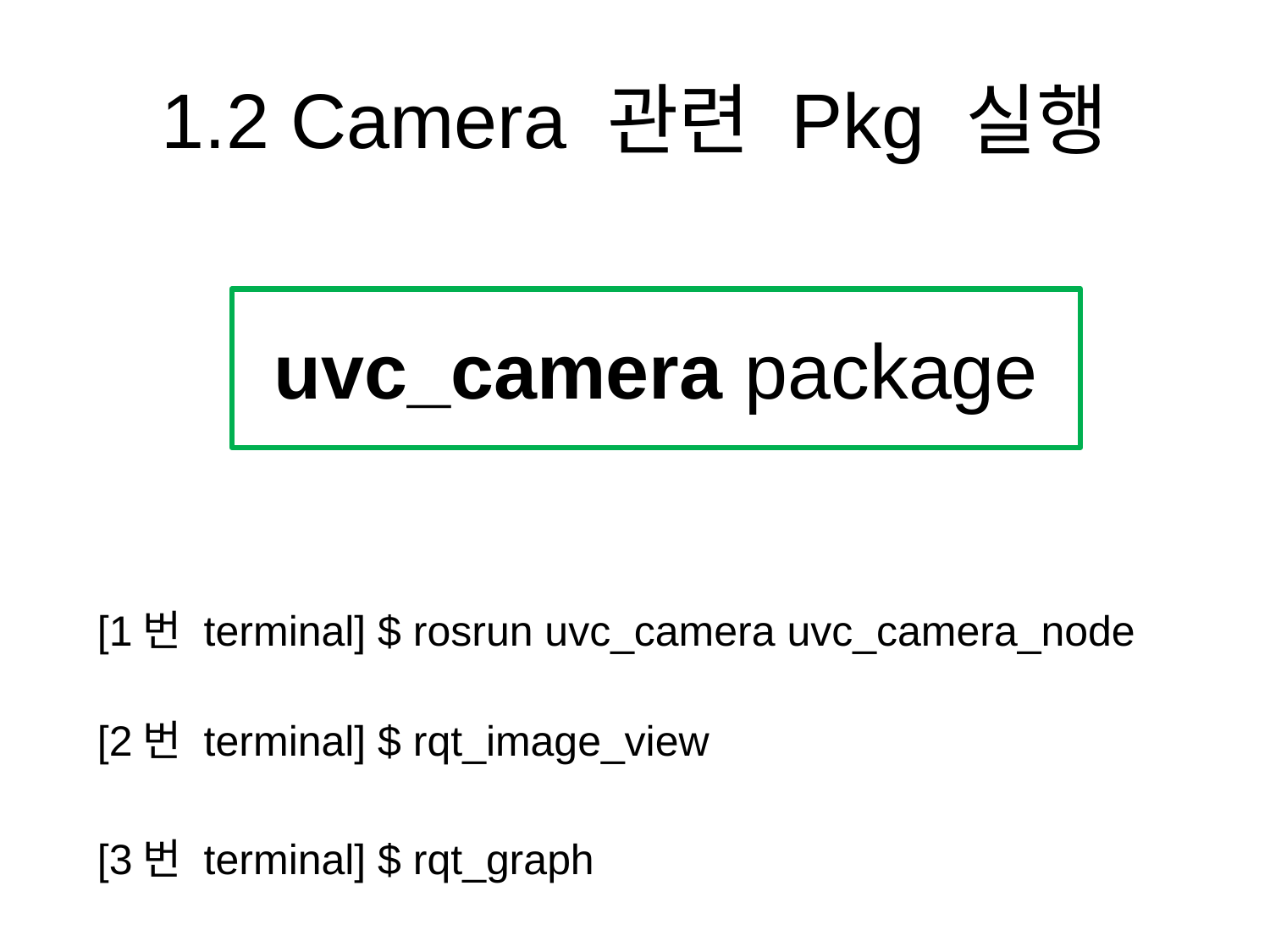

# 1.2 Camera 관련 Pkg 실행
uvc_camera package
[1번 terminal] $ rosrun uvc_camera uvc_camera_node
[2번 terminal] $ rqt_image_view

[3번 terminal] $ rqt_graph